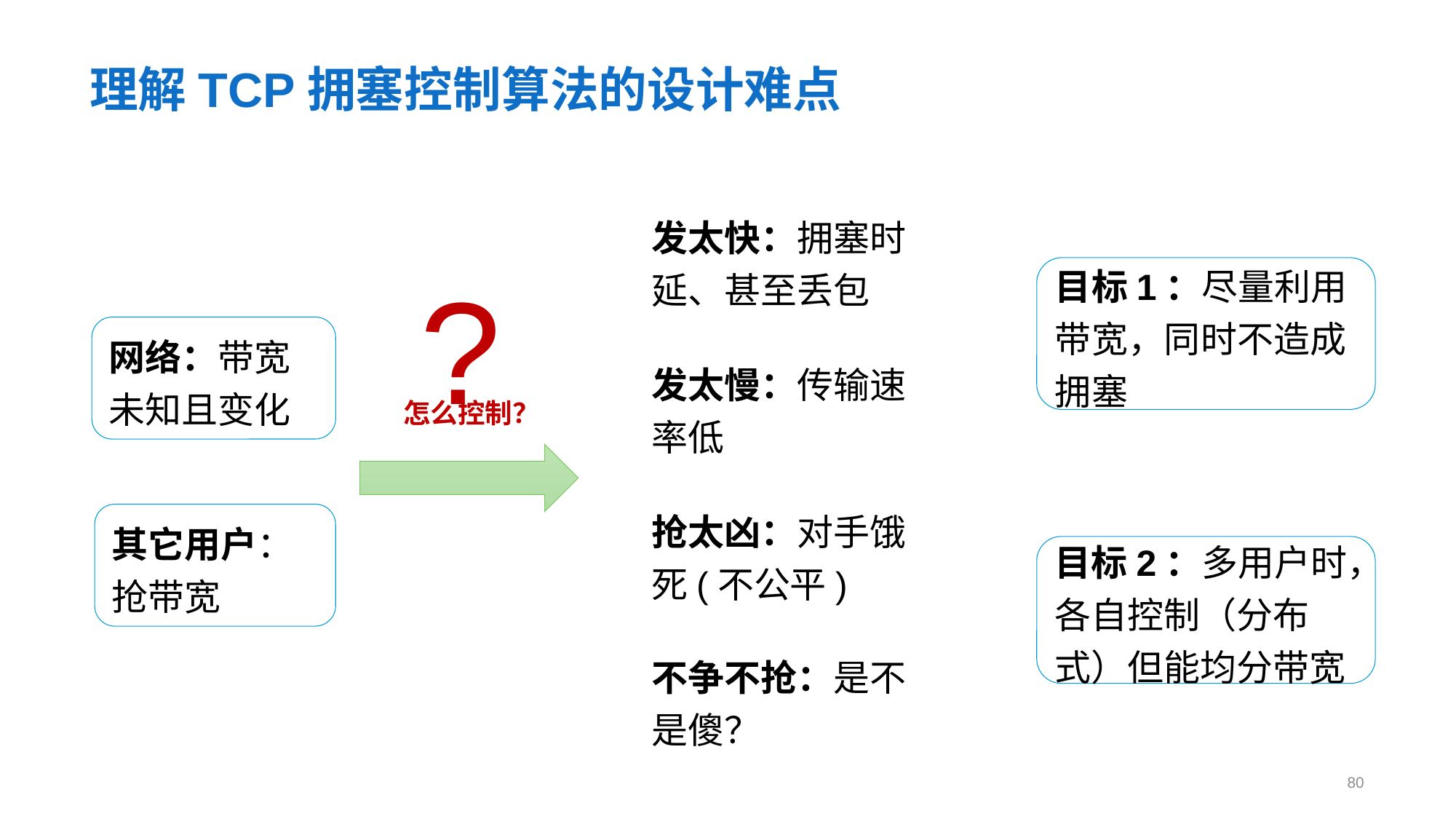

# 理解TCP拥塞控制算法的设计难点
发太快：拥塞时延、甚至丢包
?
目标1：尽量利用带宽，同时不造成拥塞
网络：带宽未知且变化
发太慢：传输速率低
怎么控制？

抢太凶：对手饿死(不公平)
其它用户：抢带宽
目标2：多用户时，各自控制（分布式）但能均分带宽
不争不抢：是不是傻？
80